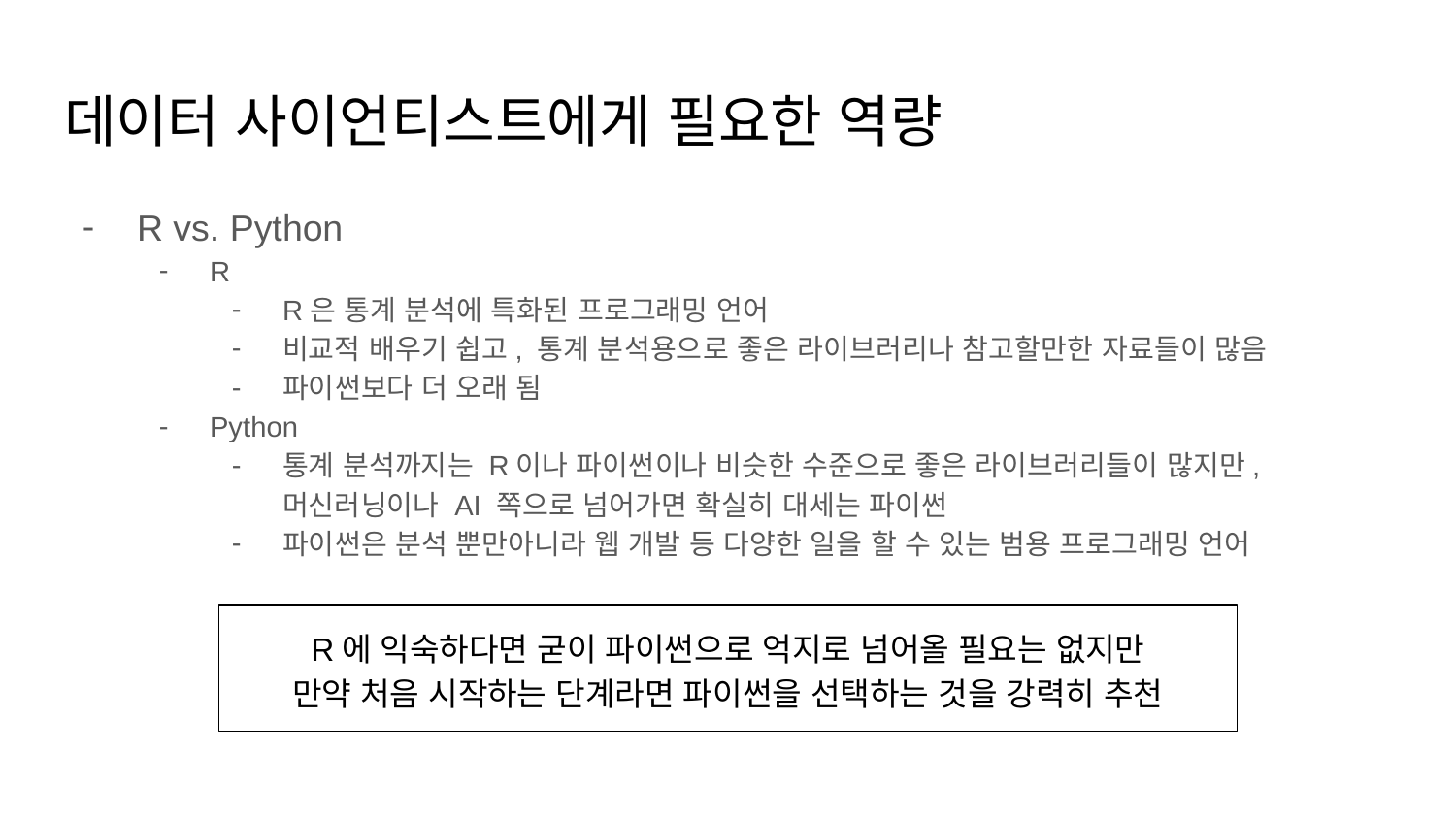

# 데이터 사이언티스트에게 필요한 역량
R vs. Python
R
R은 통계 분석에 특화된 프로그래밍 언어
비교적 배우기 쉽고, 통계 분석용으로 좋은 라이브러리나 참고할만한 자료들이 많음
파이썬보다 더 오래 됨
Python
통계 분석까지는 R이나 파이썬이나 비슷한 수준으로 좋은 라이브러리들이 많지만, 머신러닝이나 AI 쪽으로 넘어가면 확실히 대세는 파이썬
파이썬은 분석 뿐만아니라 웹 개발 등 다양한 일을 할 수 있는 범용 프로그래밍 언어
R에 익숙하다면 굳이 파이썬으로 억지로 넘어올 필요는 없지만
만약 처음 시작하는 단계라면 파이썬을 선택하는 것을 강력히 추천